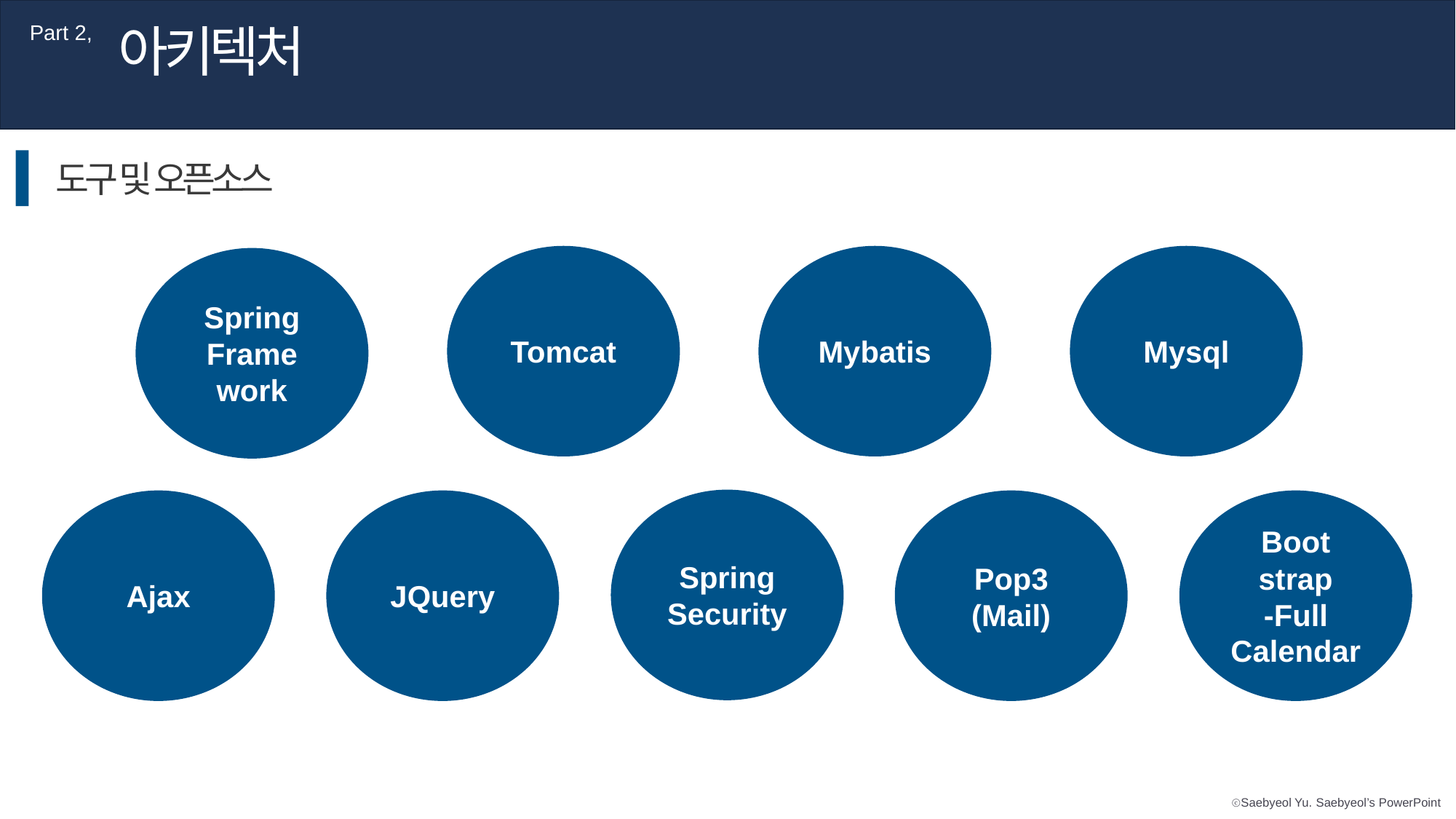

아키텍처
Part 2,

도구 및 오픈소스
Tomcat
Mybatis
Mysql
Spring
Frame
work
Spring
Security
Ajax
JQuery
Pop3
(Mail)
Boot
strap
-Full
Calendar